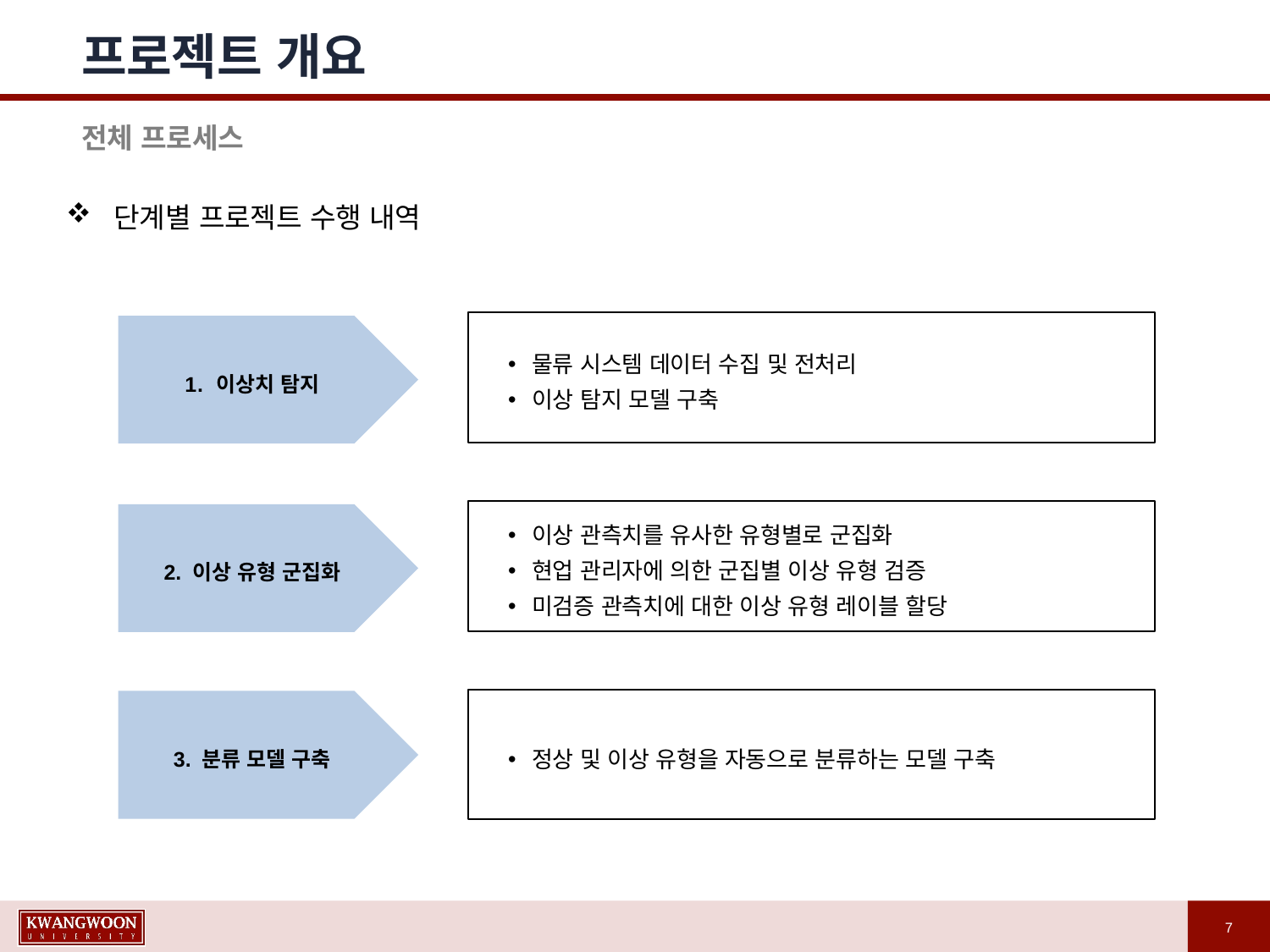

# 프로젝트 개요
전체 프로세스

단계별 프로젝트 수행 내역
물류 시스템 데이터 수집 및 전처리
이상 탐지 모델 구축
이상치 탐지
이상 관측치를 유사한 유형별로 군집화
현업 관리자에 의한 군집별 이상 유형 검증
미검증 관측치에 대한 이상 유형 레이블 할당
2. 이상 유형 군집화
정상 및 이상 유형을 자동으로 분류하는 모델 구축
3. 분류 모델 구축